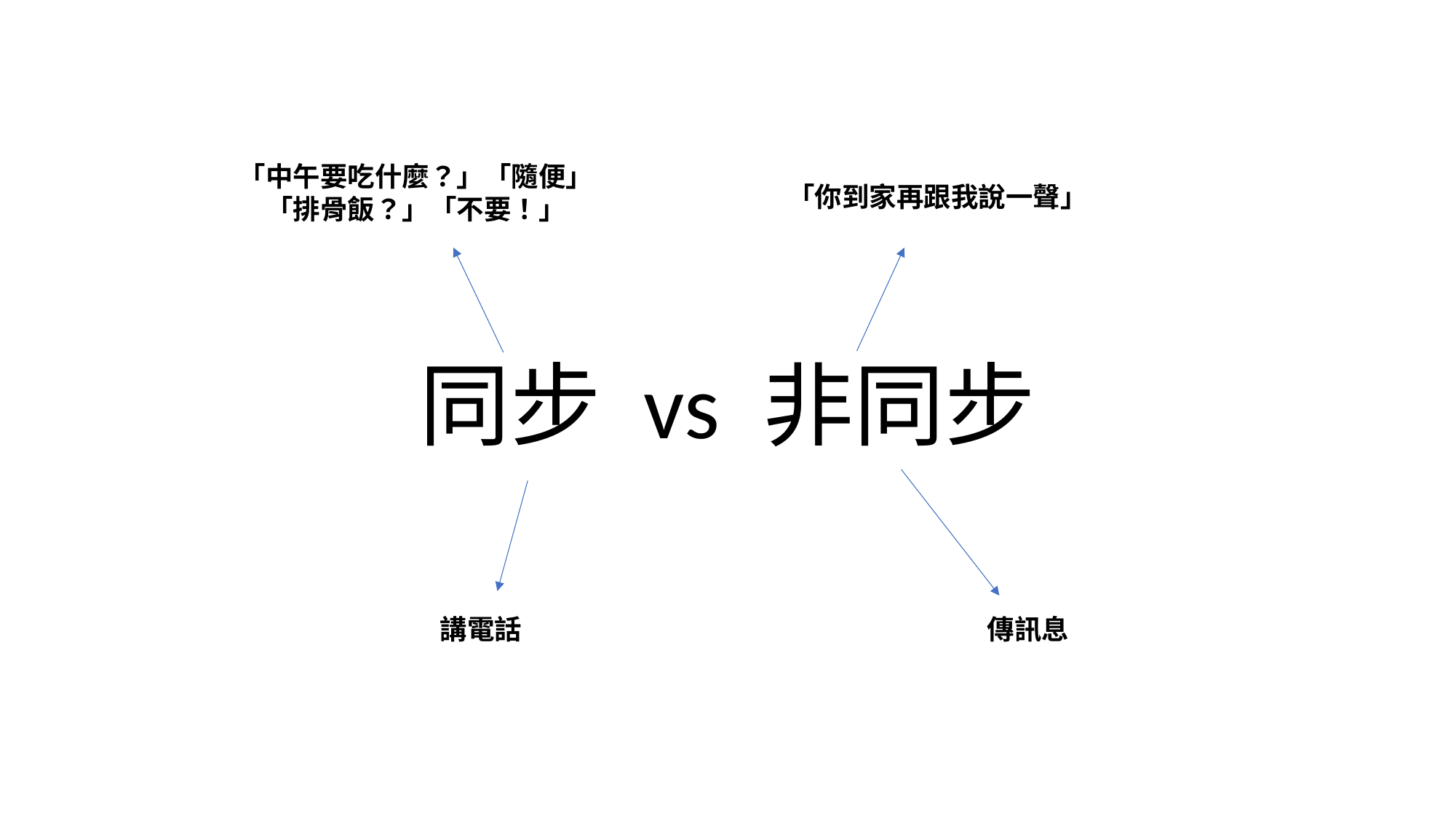

「中午要吃什麼？」「隨便」
「排骨飯？」「不要！」
「你到家再跟我說一聲」
# 同步 vs 非同步
講電話
傳訊息